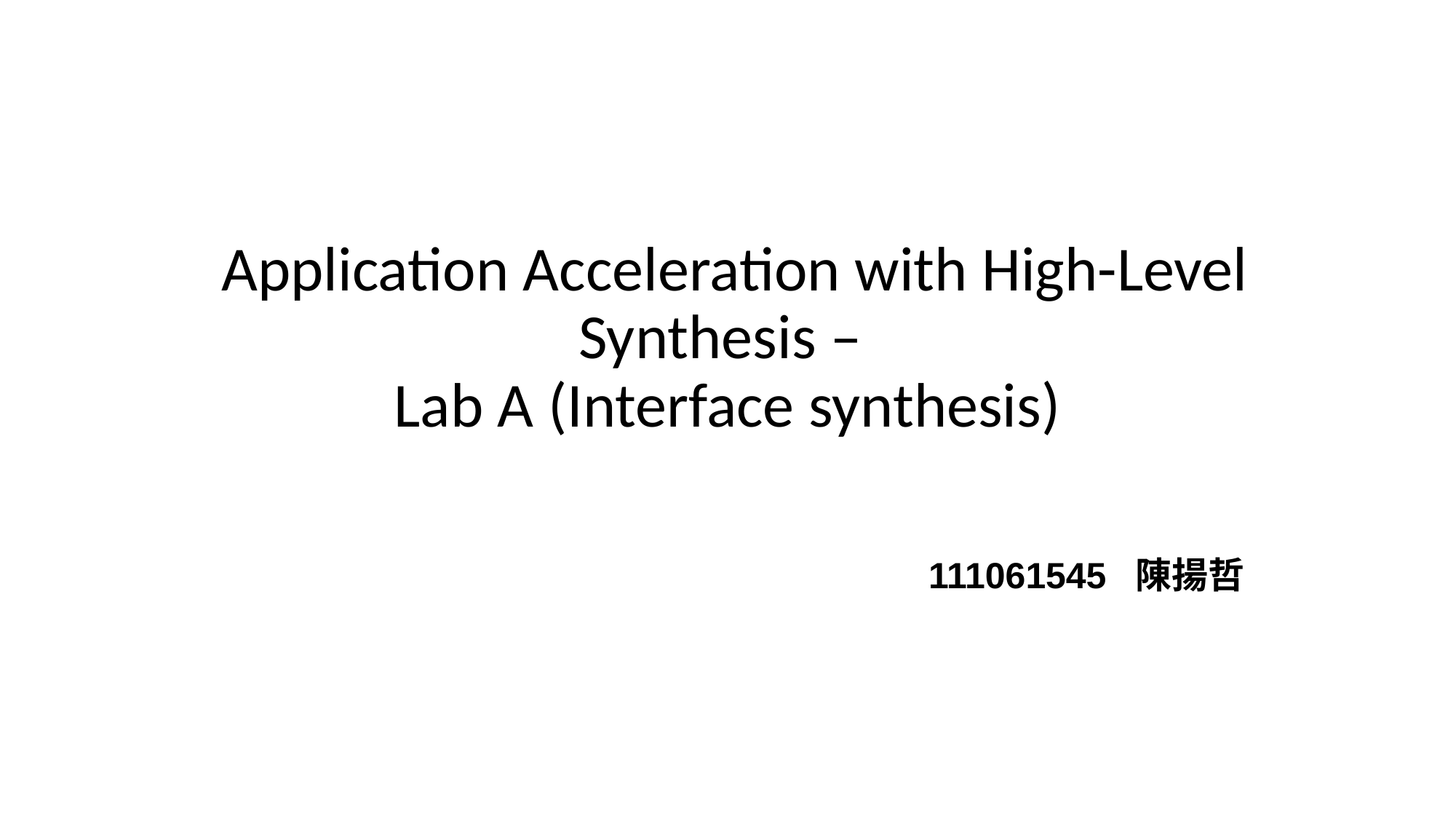

# Application Acceleration with High-Level Synthesis – Lab A (Interface synthesis)
111061545  陳揚哲